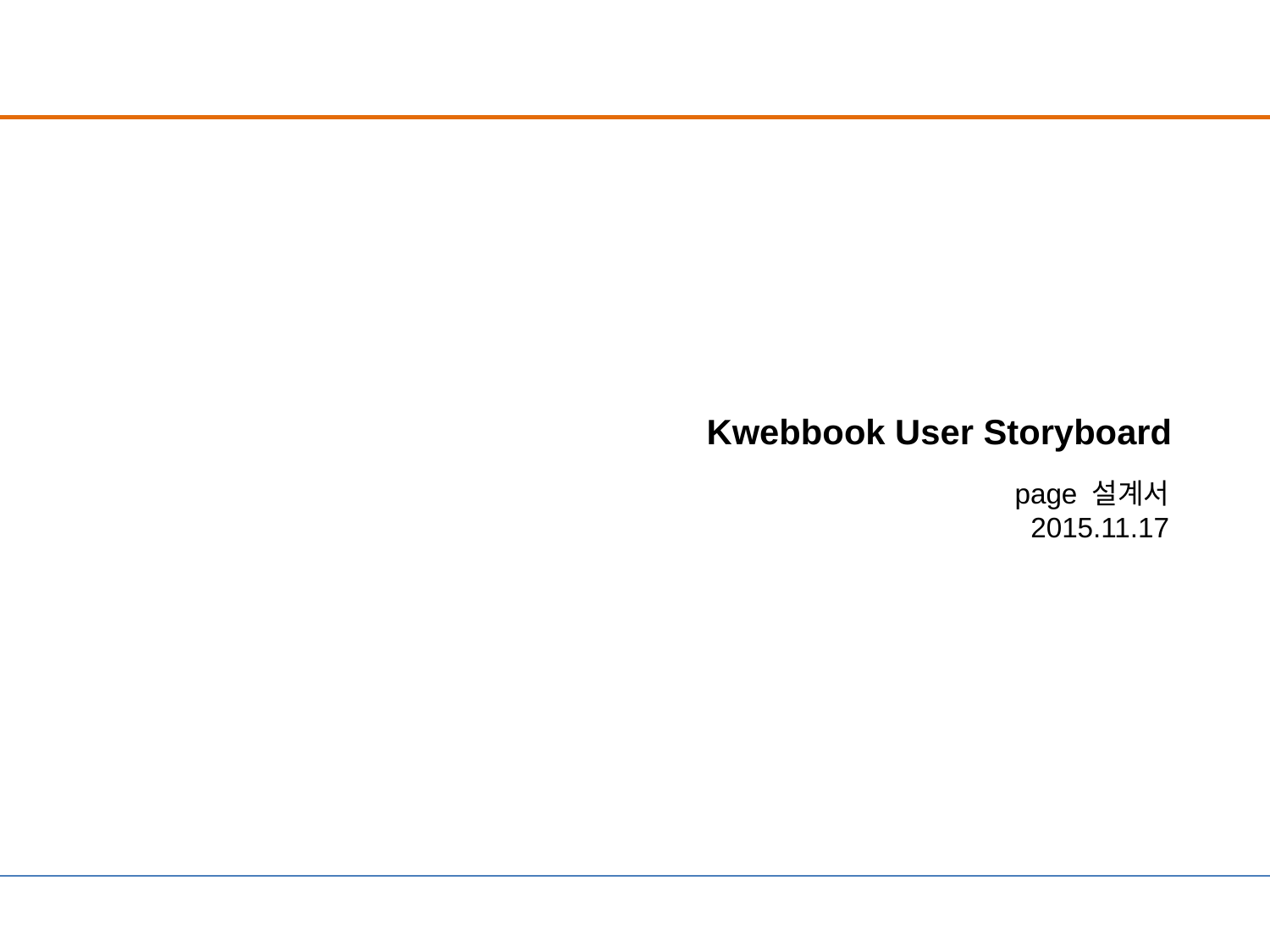

# Kwebbook User Storyboard
page 설계서
2015.11.17